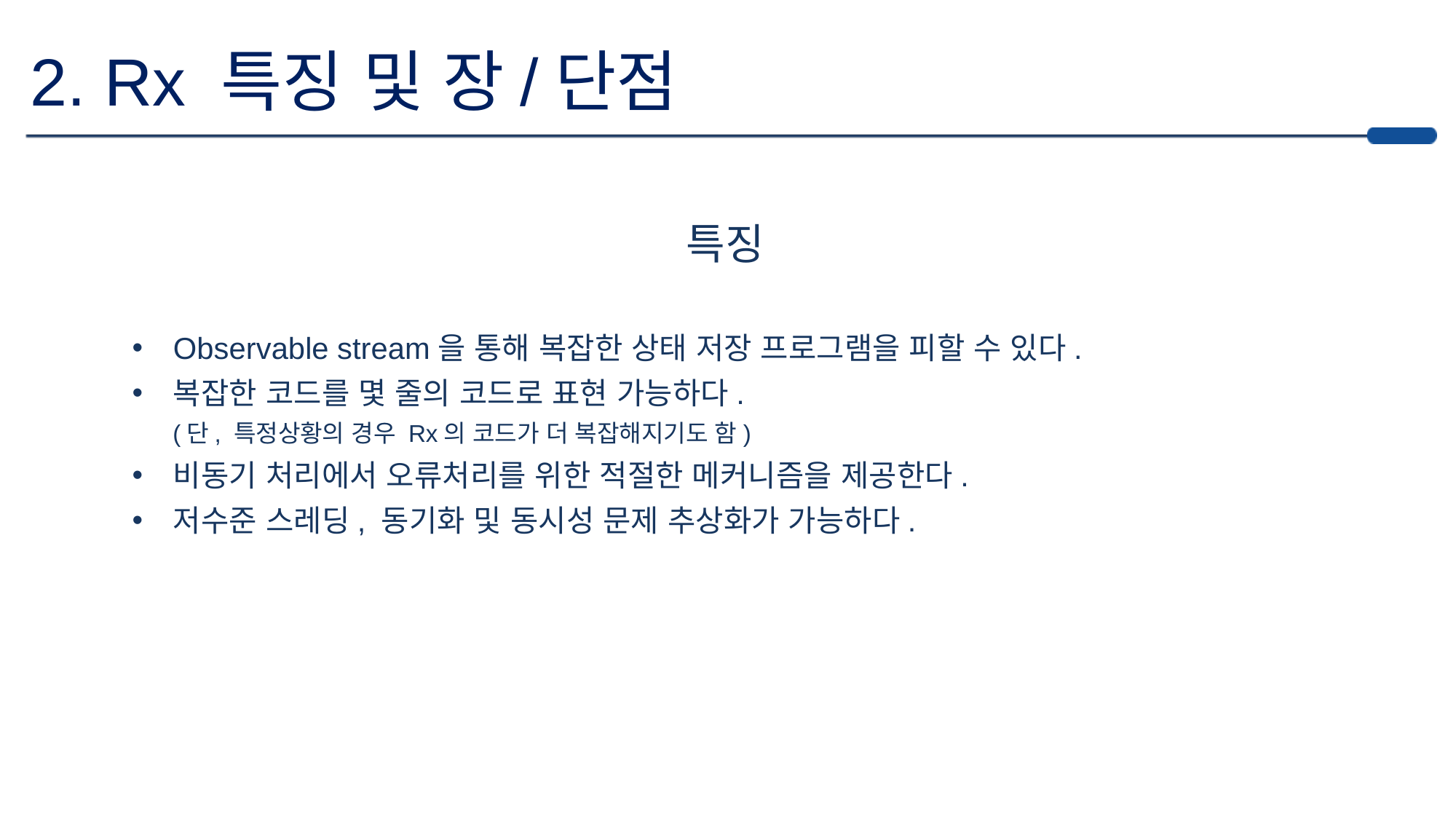

2. Rx 특징 및 장/단점
특징
Observable stream을 통해 복잡한 상태 저장 프로그램을 피할 수 있다.
복잡한 코드를 몇 줄의 코드로 표현 가능하다.
      (단, 특정상황의 경우 Rx의 코드가 더 복잡해지기도 함)
비동기 처리에서 오류처리를 위한 적절한 메커니즘을 제공한다.
저수준 스레딩, 동기화 및 동시성 문제 추상화가 가능하다.